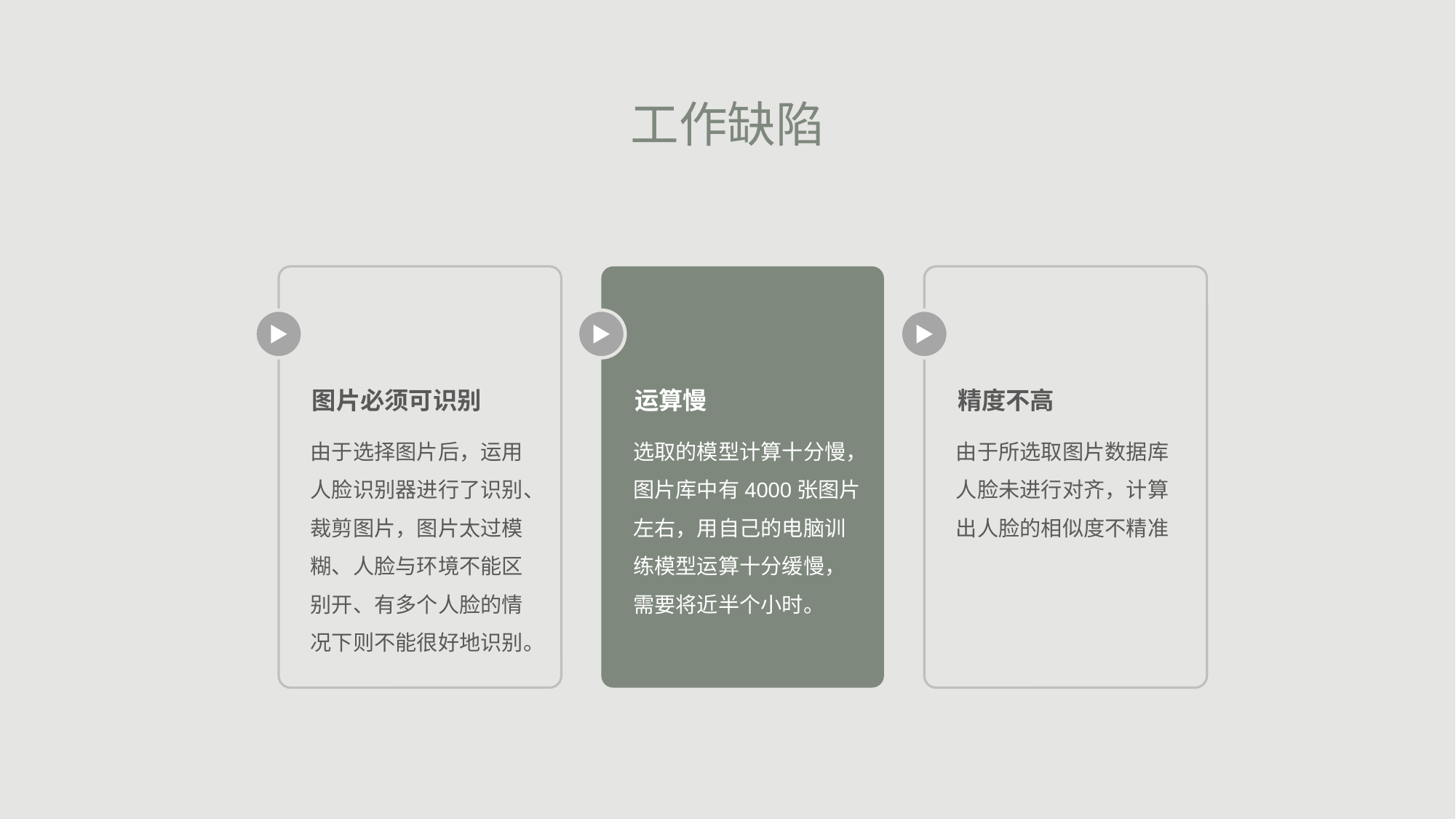

工作缺陷

图片必须可识别
运算慢
精度不高
由于选择图片后，运用人脸识别器进行了识别、裁剪图片，图片太过模糊、人脸与环境不能区别开、有多个人脸的情况下则不能很好地识别。
选取的模型计算十分慢，图片库中有4000张图片左右，用自己的电脑训练模型运算十分缓慢，需要将近半个小时。
由于所选取图片数据库人脸未进行对齐，计算出人脸的相似度不精准